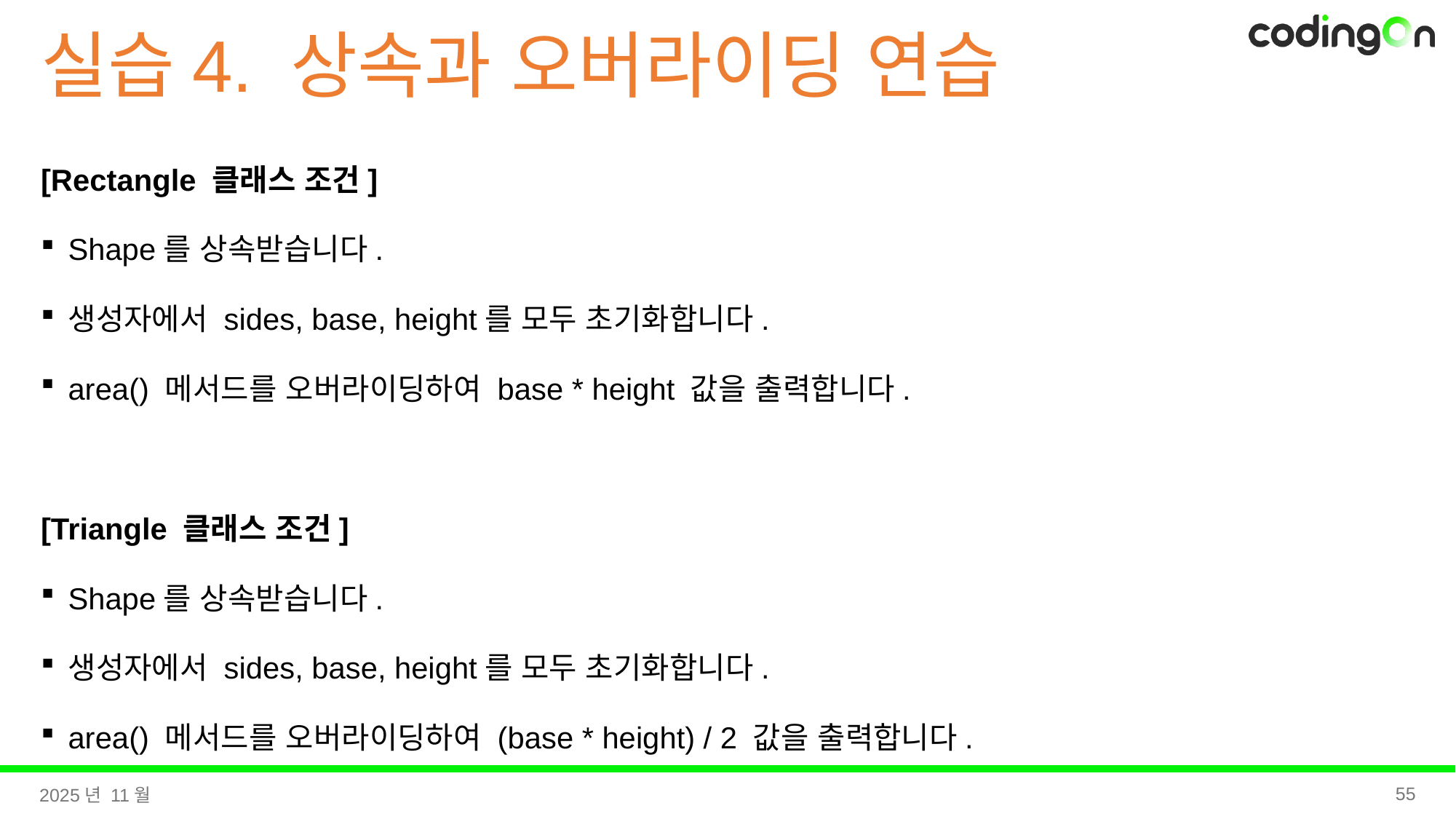

실습4. 상속과 오버라이딩 연습
[Rectangle 클래스 조건]
Shape를 상속받습니다.
생성자에서 sides, base, height를 모두 초기화합니다.
area() 메서드를 오버라이딩하여 base * height 값을 출력합니다.

[Triangle 클래스 조건]
Shape를 상속받습니다.
생성자에서 sides, base, height를 모두 초기화합니다.
area() 메서드를 오버라이딩하여 (base * height) / 2 값을 출력합니다.
55
2025년 11월